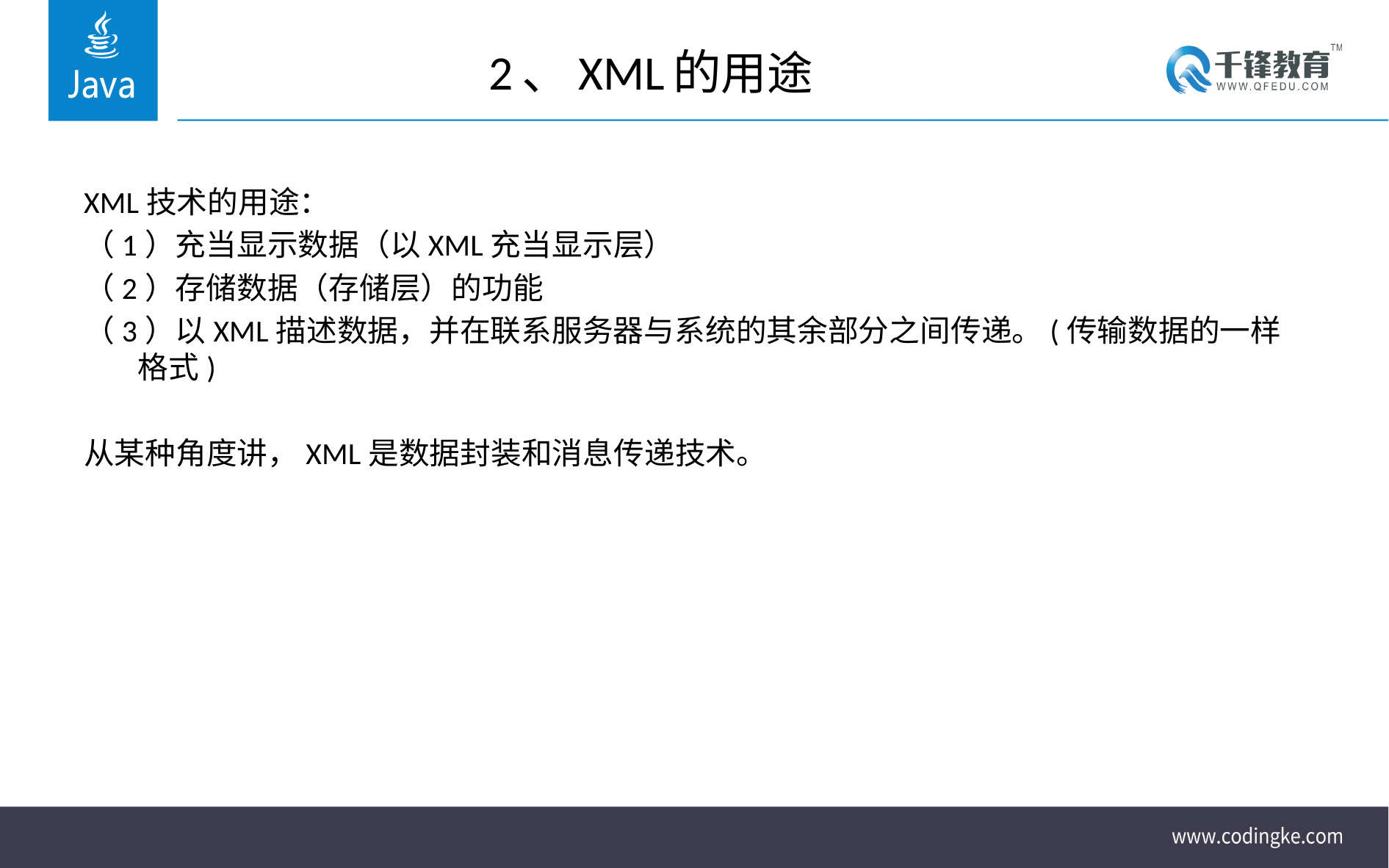

# 2、XML的用途
XML技术的用途：
（1）充当显示数据（以XML充当显示层）
（2）存储数据（存储层）的功能
（3）以XML描述数据，并在联系服务器与系统的其余部分之间传递。(传输数据的一样格式)

从某种角度讲，XML是数据封装和消息传递技术。